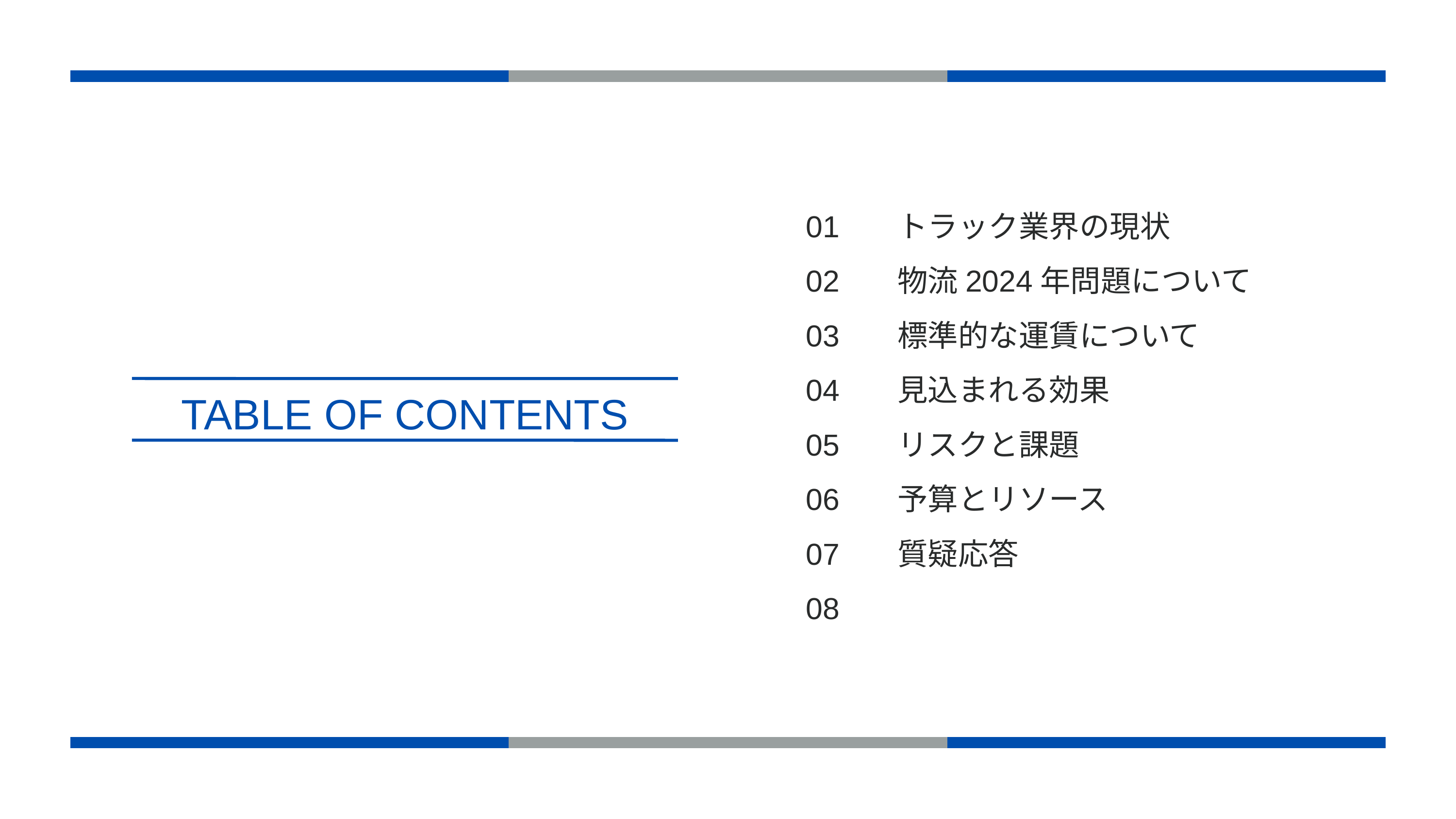

01
02
03
04
05
06
07
08
トラック業界の現状
物流2024年問題について
標準的な運賃について
見込まれる効果
リスクと課題
予算とリソース
質疑応答

TABLE OF CONTENTS